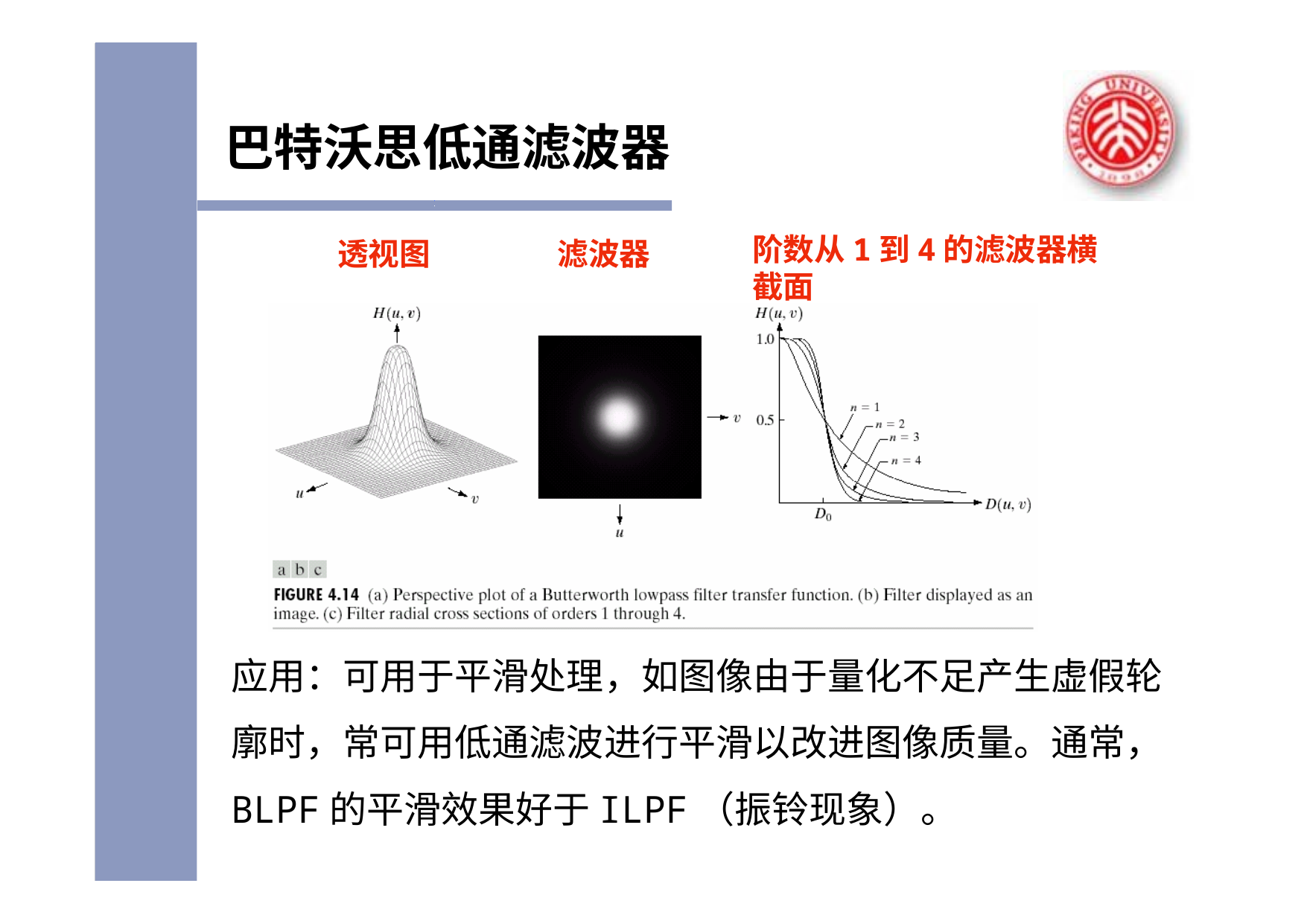

# 巴特沃思低通滤波器

阶数从1到4的滤波器横截面
透视图
滤波器

应用：可用于平滑处理，如图像由于量化不足产生虚假轮 廓时，常可用低通滤波进行平滑以改进图像质量。通常， BLPF的平滑效果好于ILPF（振铃现象）。